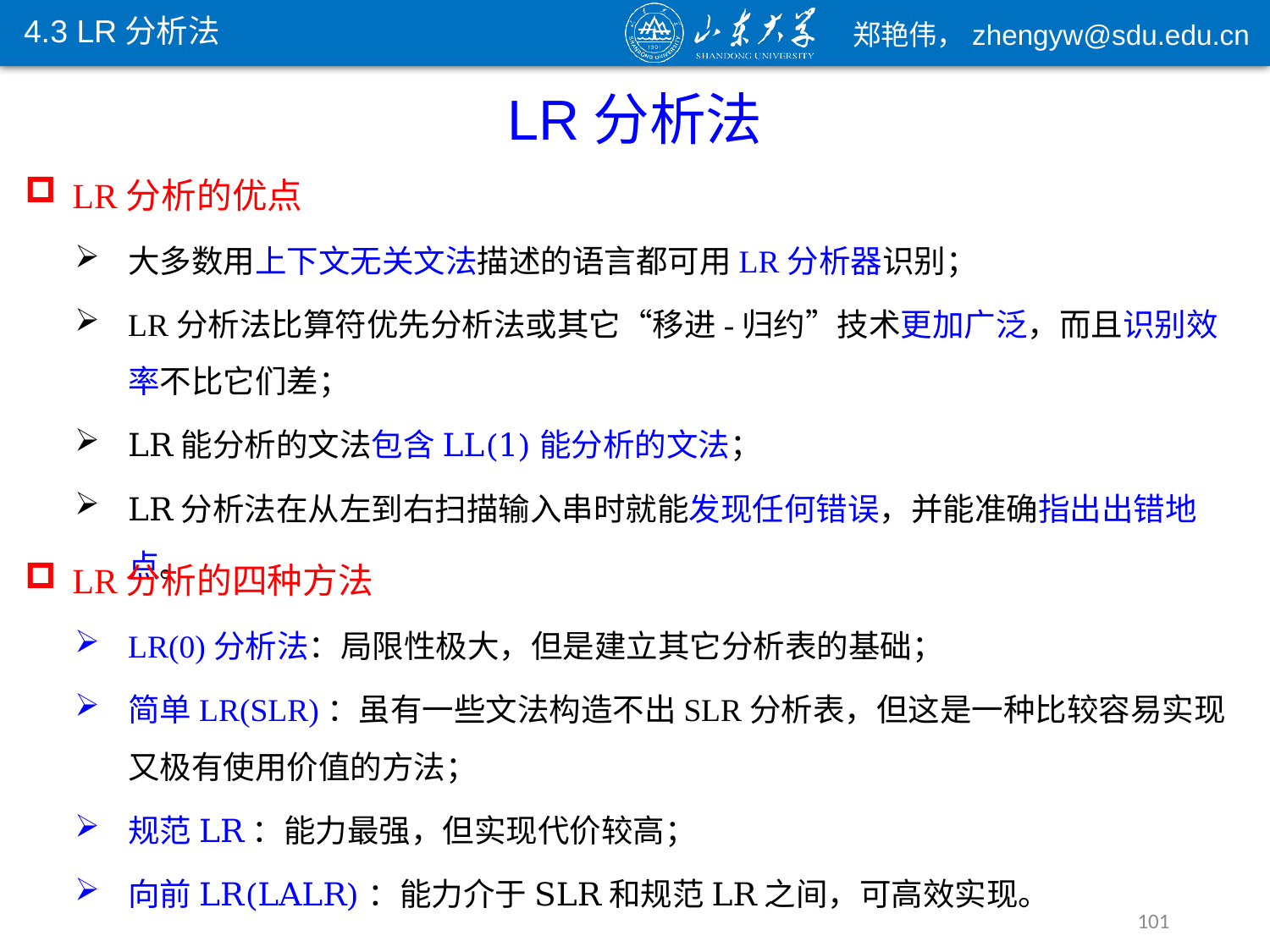

4.3 LR分析法
LR分析法
LR分析的优点
大多数用上下文无关文法描述的语言都可用LR分析器识别；
LR分析法比算符优先分析法或其它“移进-归约”技术更加广泛，而且识别效率不比它们差；
LR能分析的文法包含LL(1)能分析的文法；
LR分析法在从左到右扫描输入串时就能发现任何错误，并能准确指出出错地点。
LR分析的四种方法
LR(0)分析法：局限性极大，但是建立其它分析表的基础；
简单LR(SLR)：虽有一些文法构造不出SLR分析表，但这是一种比较容易实现又极有使用价值的方法；
规范LR：能力最强，但实现代价较高；
向前LR(LALR)：能力介于SLR和规范LR之间，可高效实现。
101